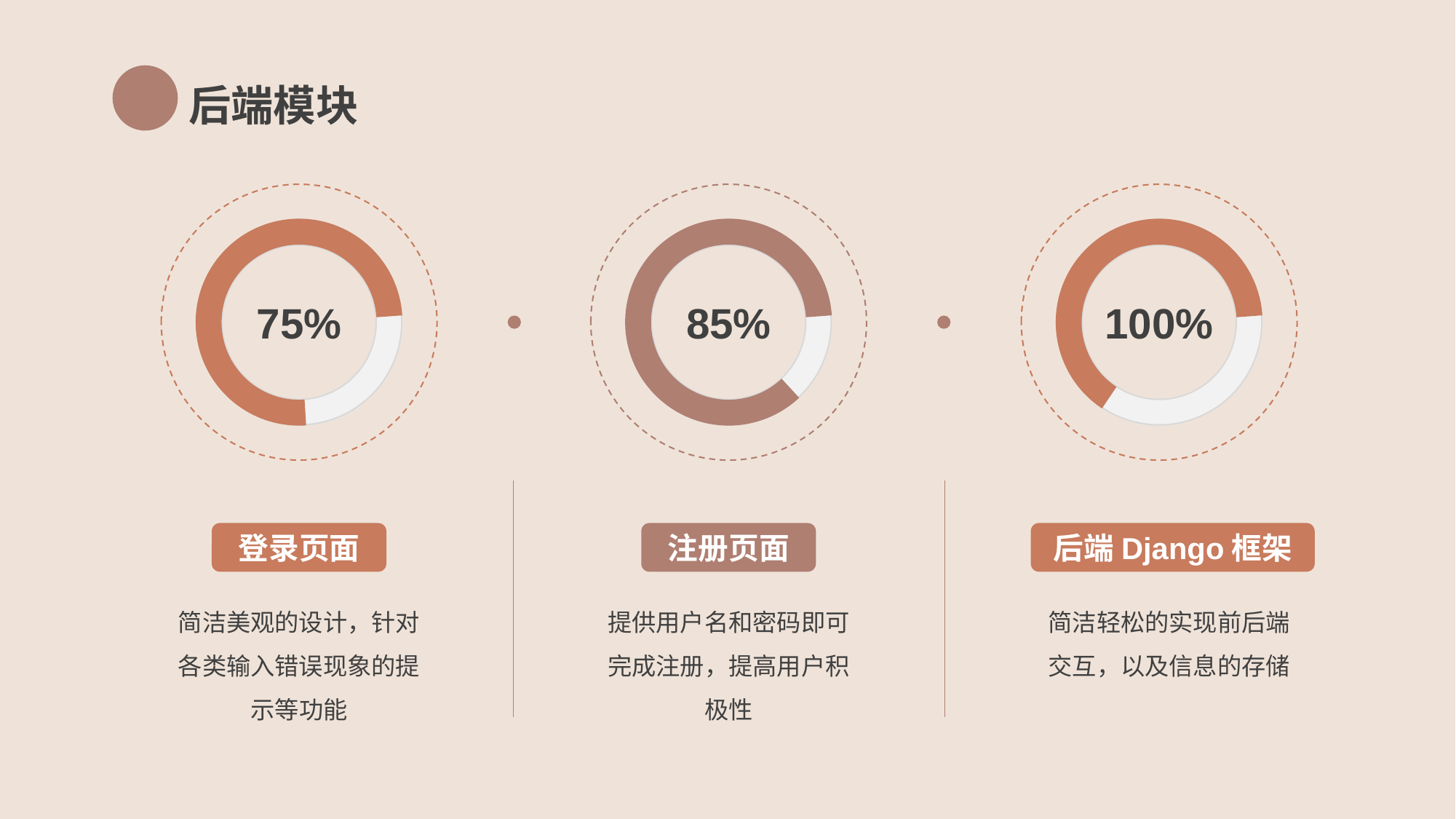

后端模块
100%

75%

85%

后端Django框架
登录页面
注册页面
简洁美观的设计，针对各类输入错误现象的提示等功能
提供用户名和密码即可完成注册，提高用户积极性
简洁轻松的实现前后端交互，以及信息的存储